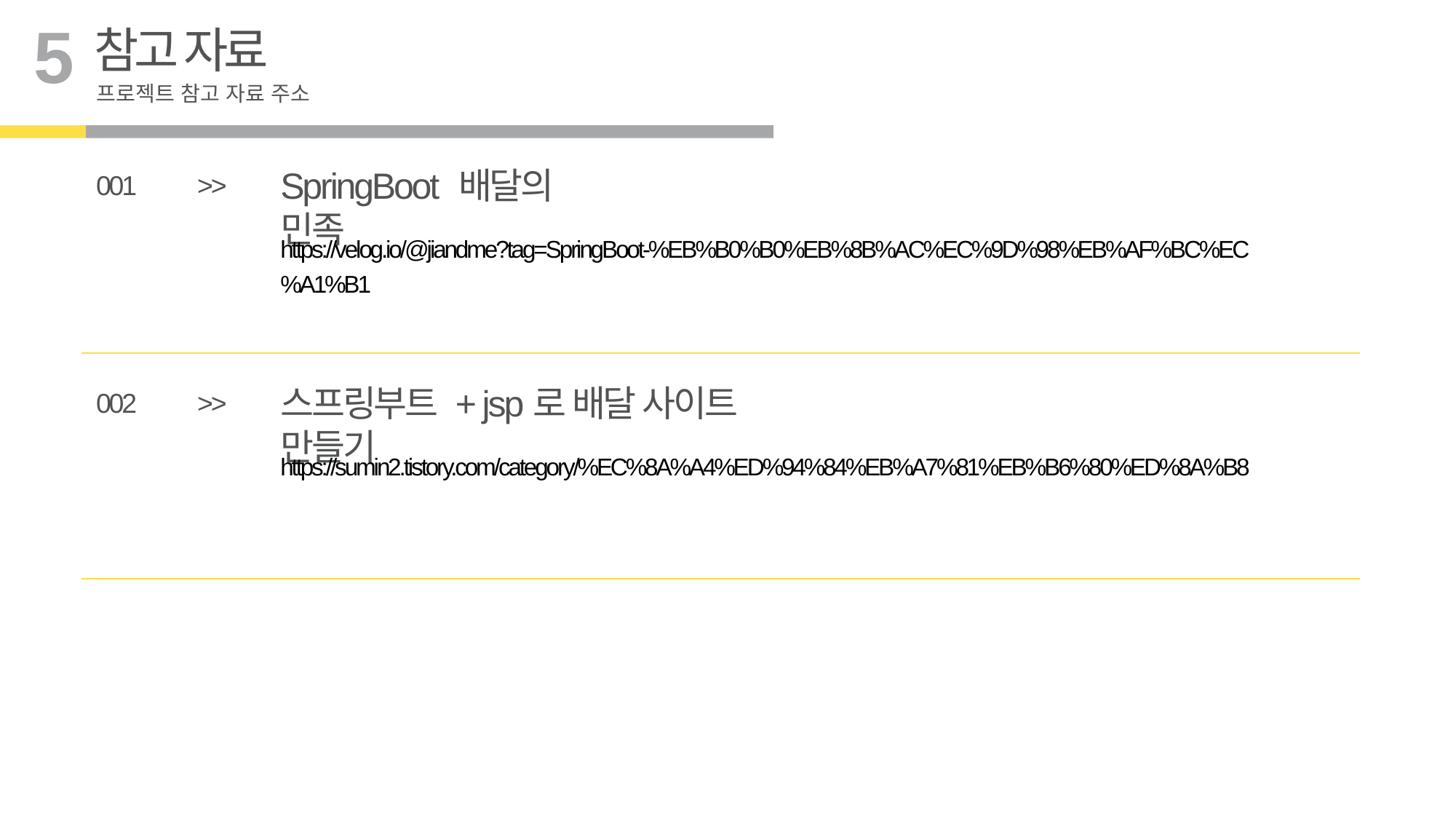

5
참고 자료
프로젝트 참고 자료 주소

SpringBoot 배달의 민족
001
>>
https://velog.io/@jiandme?tag=SpringBoot-%EB%B0%B0%EB%8B%AC%EC%9D%98%EB%AF%BC%EC%A1%B1
스프링부트 + jsp로 배달 사이트 만들기
002
>>
https://sumin2.tistory.com/category/%EC%8A%A4%ED%94%84%EB%A7%81%EB%B6%80%ED%8A%B8